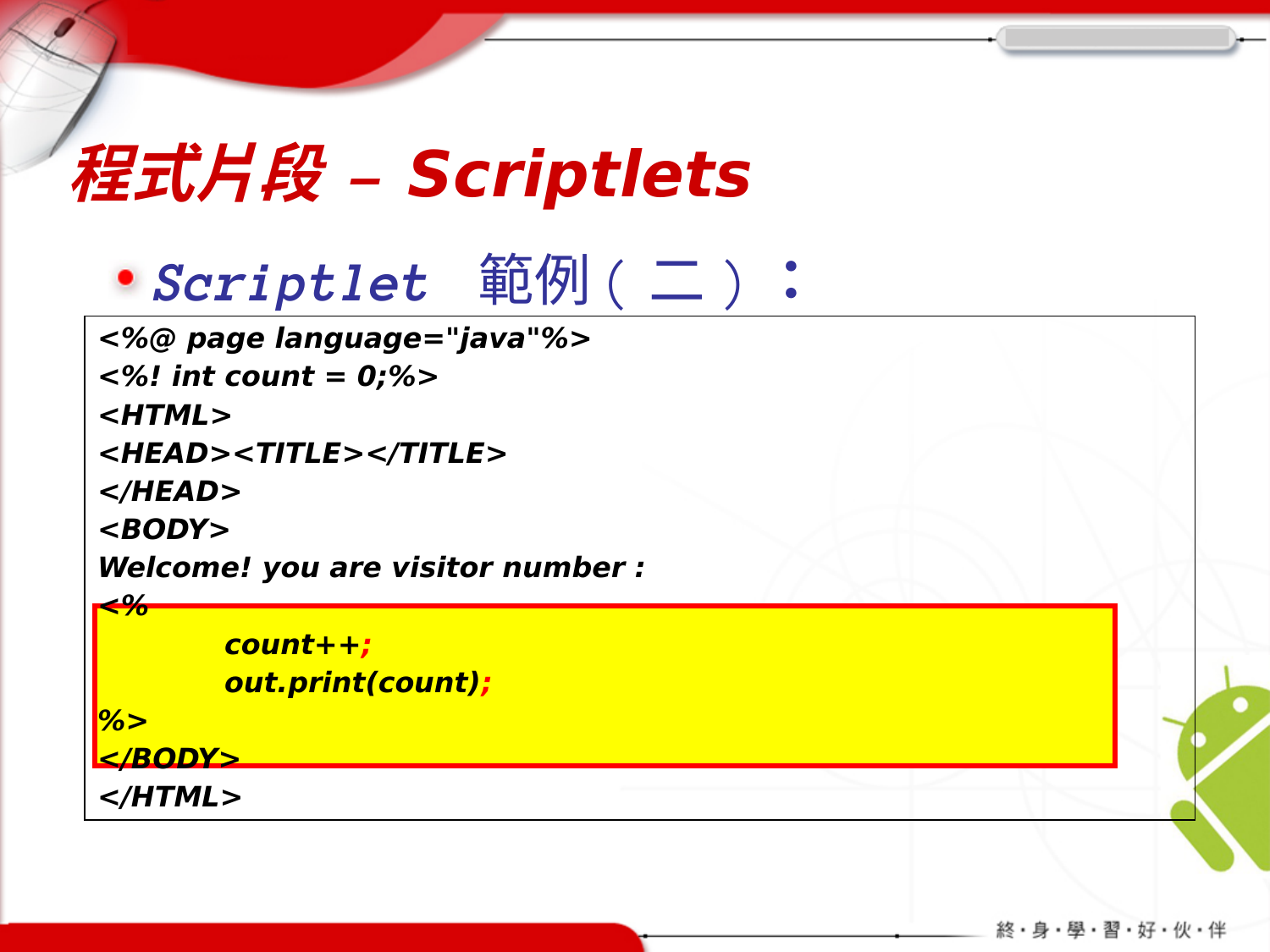

# 程式片段 - Scriptlets
Scriptlet 範例(二)：
| <%@ page language="java"%> <%! int count = 0;%> <HTML> <HEAD><TITLE></TITLE> </HEAD> <BODY> Welcome! you are visitor number : <% count++; out.print(count); %> </BODY> </HTML> |
| --- |